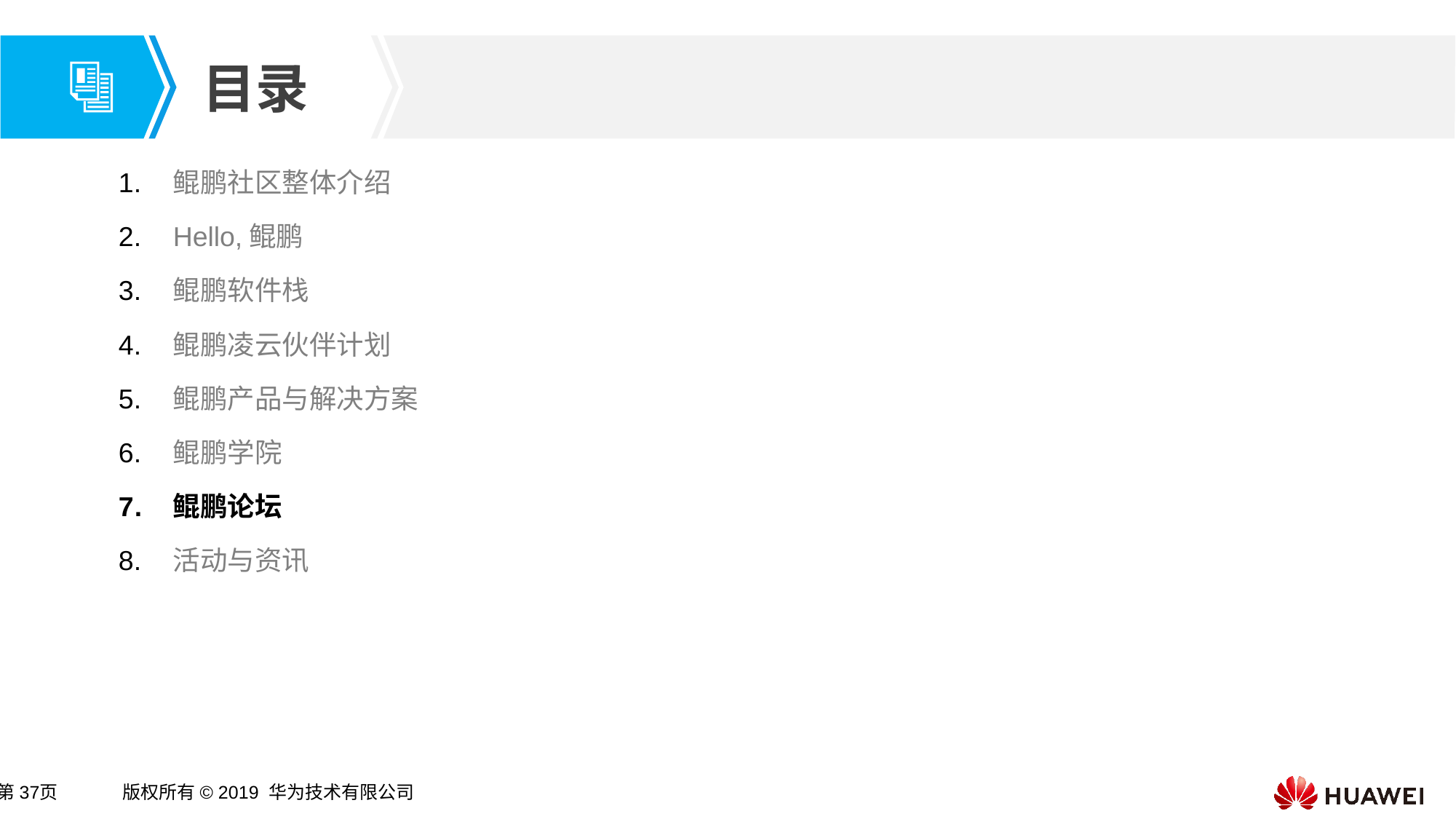

鲲鹏社区整体介绍
Hello,鲲鹏
鲲鹏软件栈
鲲鹏凌云伙伴计划
鲲鹏产品与解决方案
鲲鹏学院
鲲鹏论坛
活动与资讯